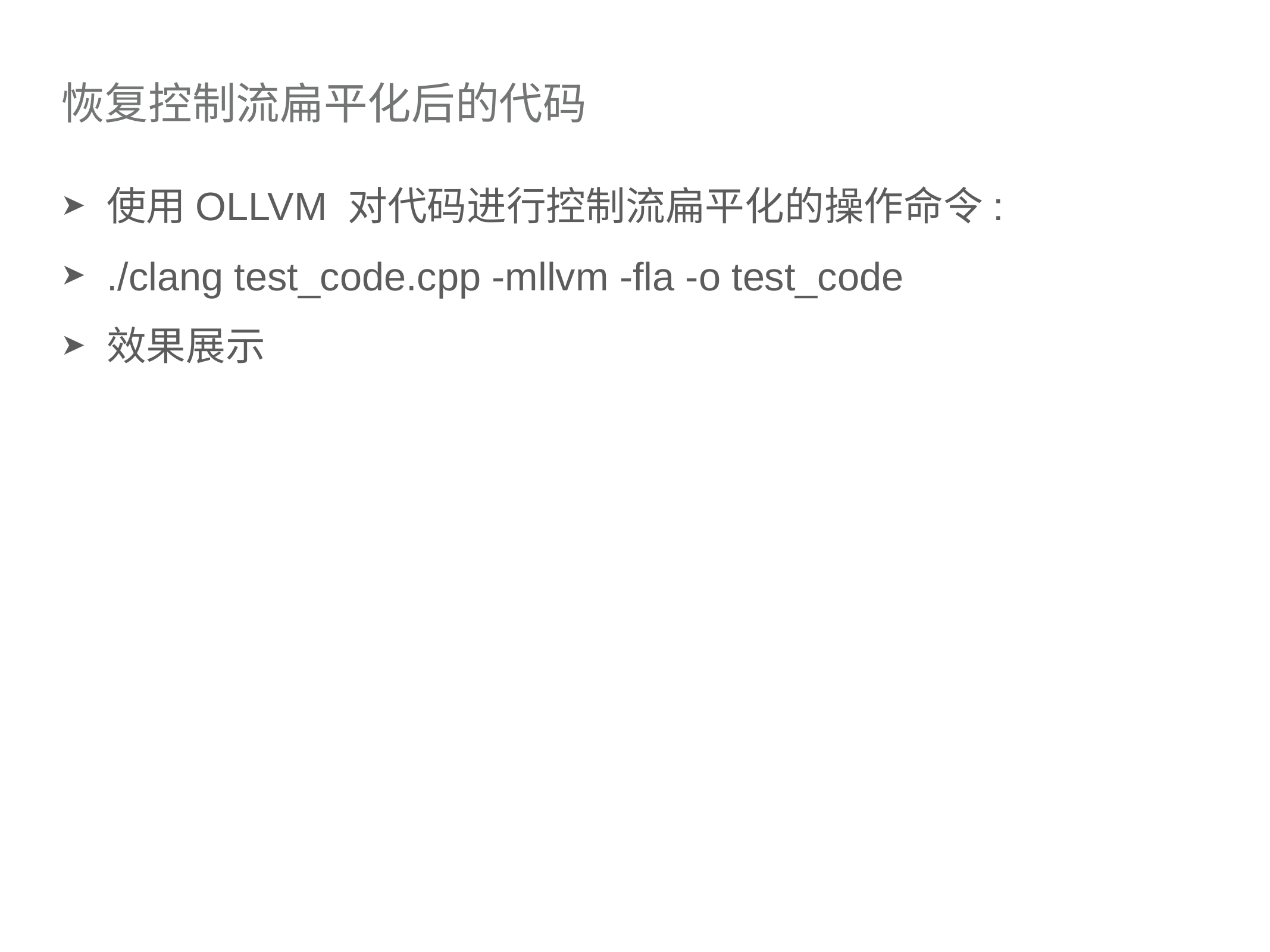

# 恢复控制流扁平化后的代码

使用OLLVM 对代码进行控制流扁平化的操作命令:
./clang test_code.cpp -mllvm -fla -o test_code
效果展示